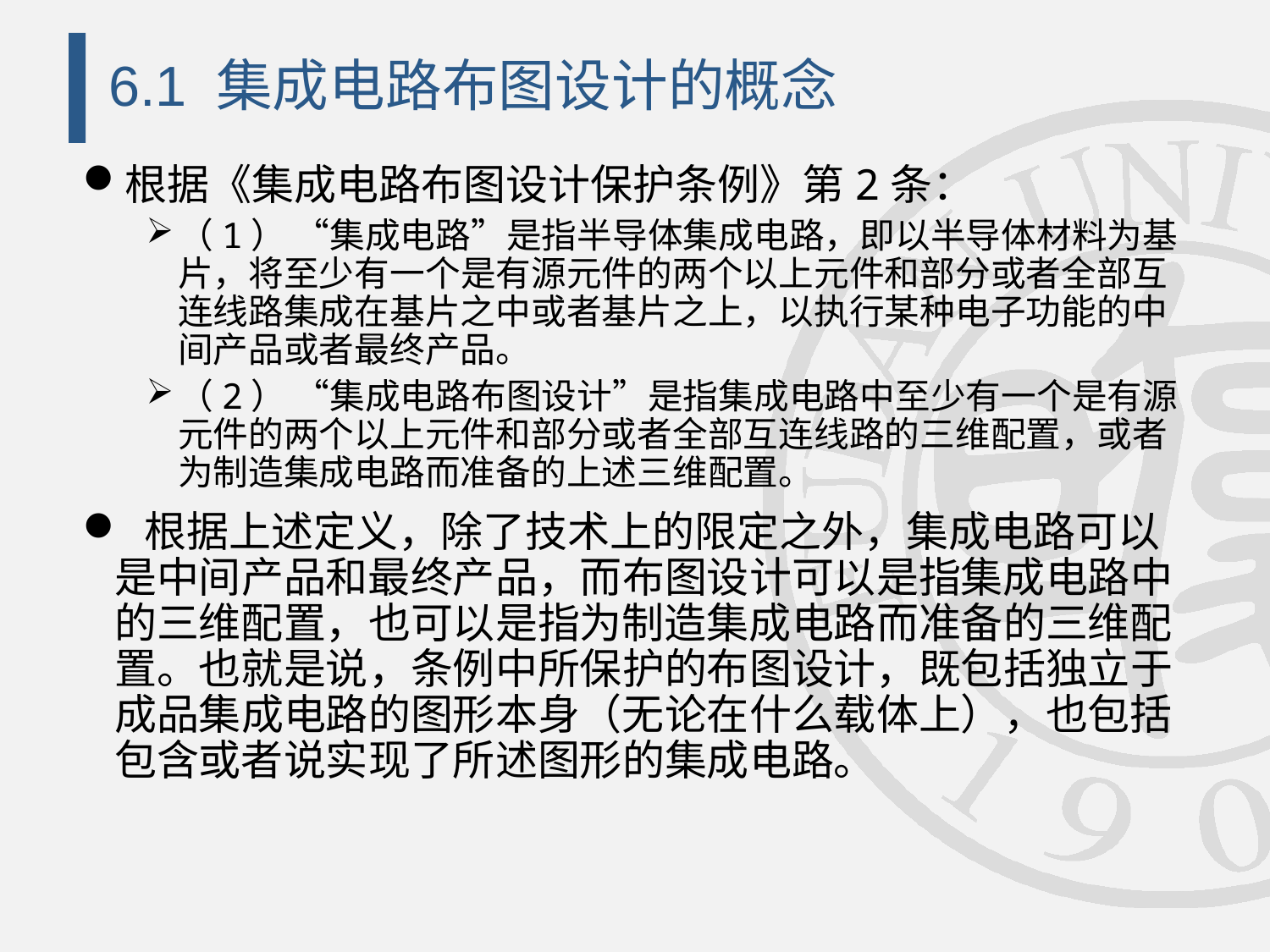

# 6.1 集成电路布图设计的概念
根据《集成电路布图设计保护条例》第2条：
（1） “集成电路”是指半导体集成电路，即以半导体材料为基片，将至少有一个是有源元件的两个以上元件和部分或者全部互连线路集成在基片之中或者基片之上，以执行某种电子功能的中间产品或者最终产品。
（2） “集成电路布图设计”是指集成电路中至少有一个是有源元件的两个以上元件和部分或者全部互连线路的三维配置，或者为制造集成电路而准备的上述三维配置。
 根据上述定义，除了技术上的限定之外，集成电路可以是中间产品和最终产品，而布图设计可以是指集成电路中的三维配置，也可以是指为制造集成电路而准备的三维配置。也就是说，条例中所保护的布图设计，既包括独立于成品集成电路的图形本身（无论在什么载体上），也包括包含或者说实现了所述图形的集成电路。